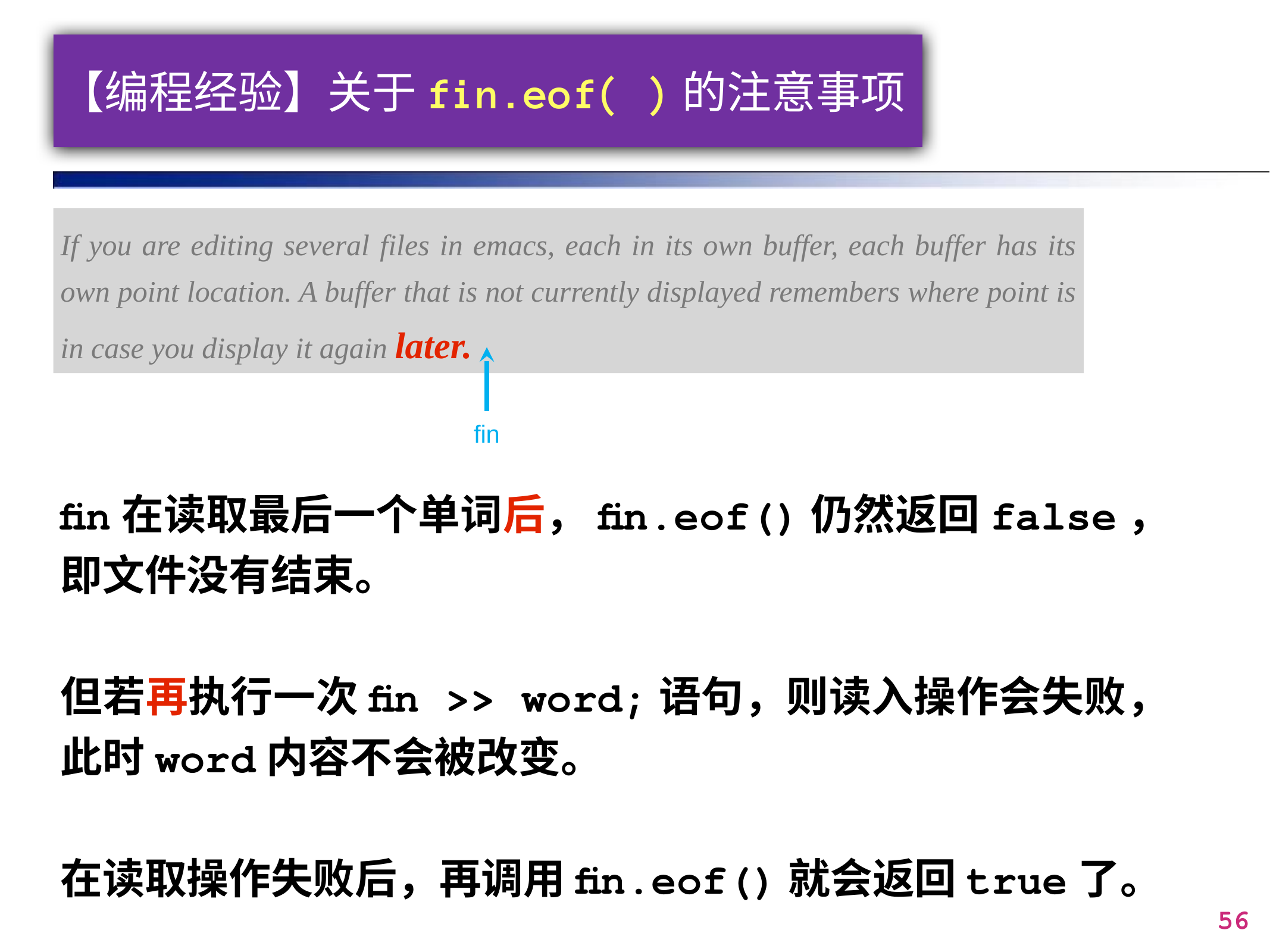

# 【编程经验】关于fin.eof( )的注意事项
If you are editing several files in emacs, each in its own buffer, each buffer has its own point location. A buffer that is not currently displayed remembers where point is in case you display it again later.

fin
fin在读取最后一个单词后，fin.eof()仍然返回false，即文件没有结束。

但若再执行一次fin >> word;语句，则读入操作会失败，此时word内容不会被改变。

在读取操作失败后，再调用fin.eof()就会返回true了。
56